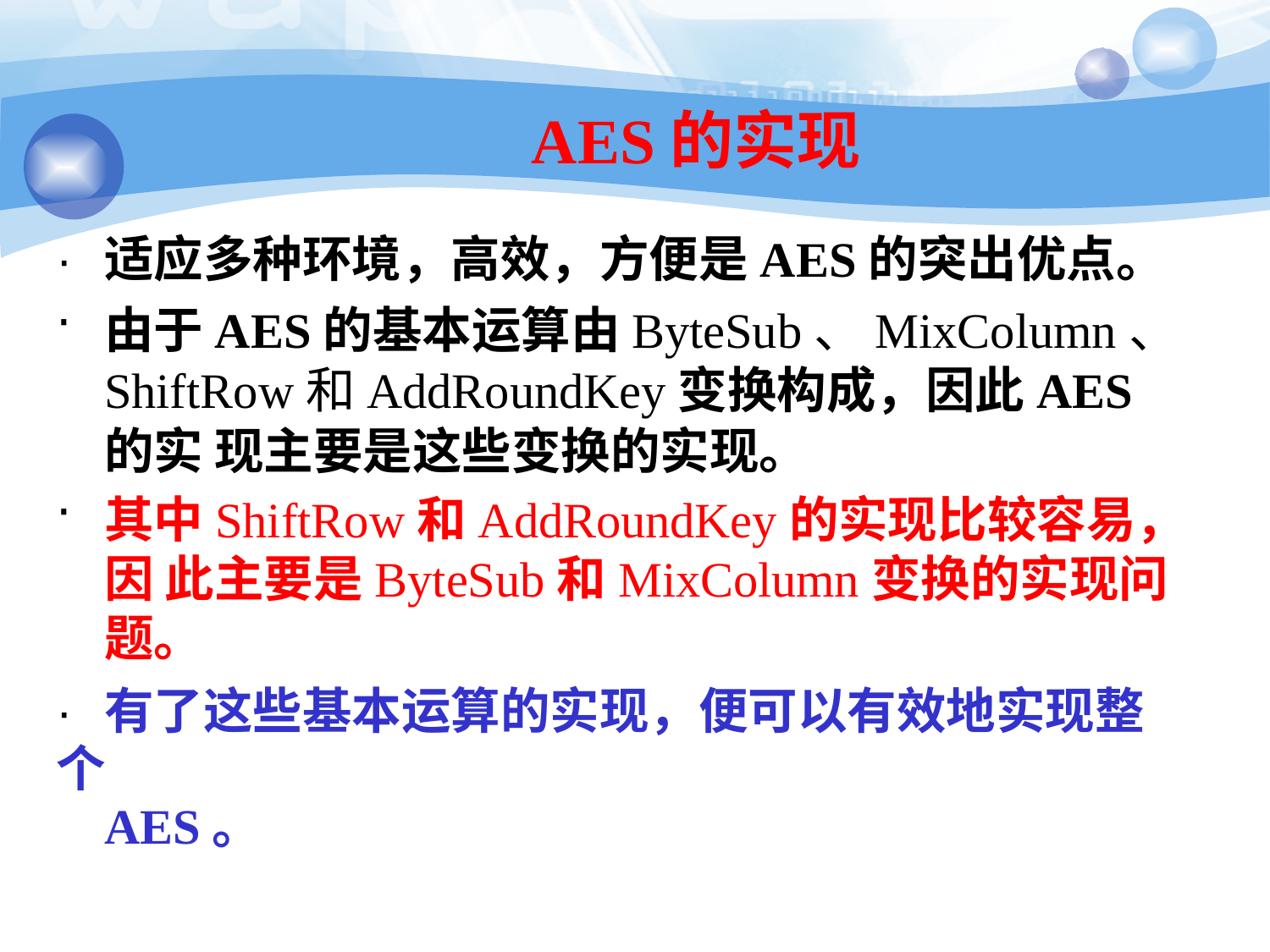

172
# AES的实现
· 适应多种环境，高效，方便是AES的突出优点。
由于AES的基本运算由ByteSub、MixColumn、 ShiftRow和AddRoundKey变换构成，因此AES的实 现主要是这些变换的实现。
其中ShiftRow和AddRoundKey的实现比较容易，因 此主要是ByteSub和MixColumn变换的实现问题。
· 有了这些基本运算的实现，便可以有效地实现整个
AES。